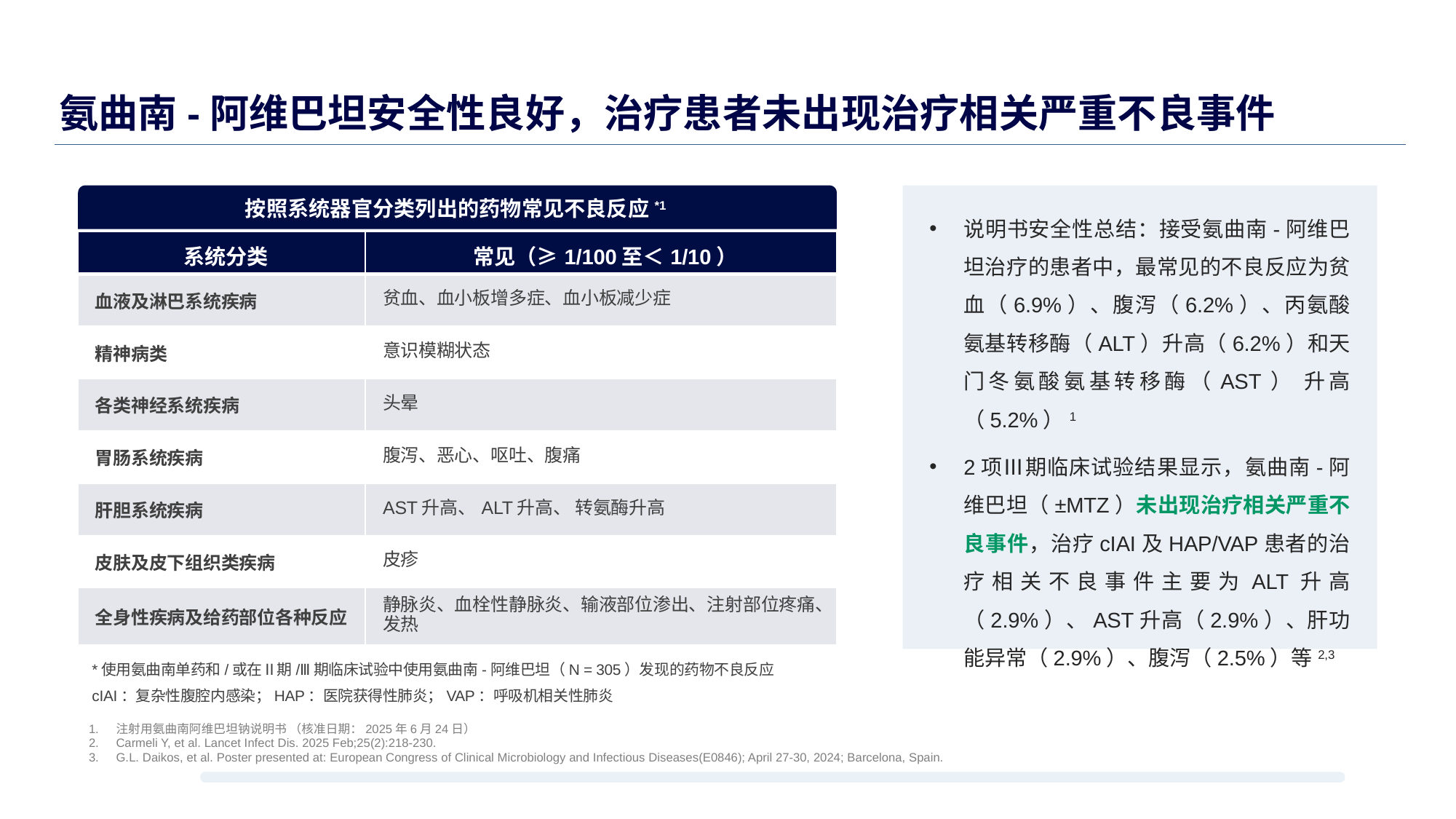

# 氨曲南-阿维巴坦安全性良好，治疗患者未出现治疗相关严重不良事件
按照系统器官分类列出的药物常见不良反应*1

说明书安全性总结：接受氨曲南-阿维巴坦治疗的患者中，最常见的不良反应为贫血（6.9%）、腹泻（6.2%）、丙氨酸氨基转移酶（ALT）升高（6.2%）和天门冬氨酸氨基转移酶（AST） 升高（5.2%）1
2项Ⅲ期临床试验结果显示，氨曲南-阿维巴坦（±MTZ）未出现治疗相关严重不良事件，治疗cIAI及HAP/VAP患者的治疗相关不良事件主要为ALT升高（2.9%）、AST升高（2.9%）、肝功能异常（2.9%）、腹泻（2.5%）等2,3
| 系统分类 | 常见（≥1/100至＜1/10） |
| --- | --- |
| 血液及淋巴系统疾病 | 贫血、血小板增多症、血小板减少症 |
| 精神病类 | 意识模糊状态 |
| 各类神经系统疾病 | 头晕 |
| 胃肠系统疾病 | 腹泻、恶心、呕吐、腹痛 |
| 肝胆系统疾病 | AST升高、ALT升高、 转氨酶升高 |
| 皮肤及皮下组织类疾病 | 皮疹 |
| 全身性疾病及给药部位各种反应 | 静脉炎、血栓性静脉炎、输液部位渗出、注射部位疼痛、发热 |
*使用氨曲南单药和/或在Ⅱ期/Ⅲ期临床试验中使用氨曲南-阿维巴坦（N = 305）发现的药物不良反应
cIAI：复杂性腹腔内感染；HAP：医院获得性肺炎；VAP：呼吸机相关性肺炎
注射用氨曲南阿维巴坦钠说明书 （核准日期：2025年6月24日）
Carmeli Y, et al. Lancet Infect Dis. 2025 Feb;25(2):218-230.
G.L. Daikos, et al. Poster presented at: European Congress of Clinical Microbiology and Infectious Diseases(E0846); April 27-30, 2024; Barcelona, Spain.